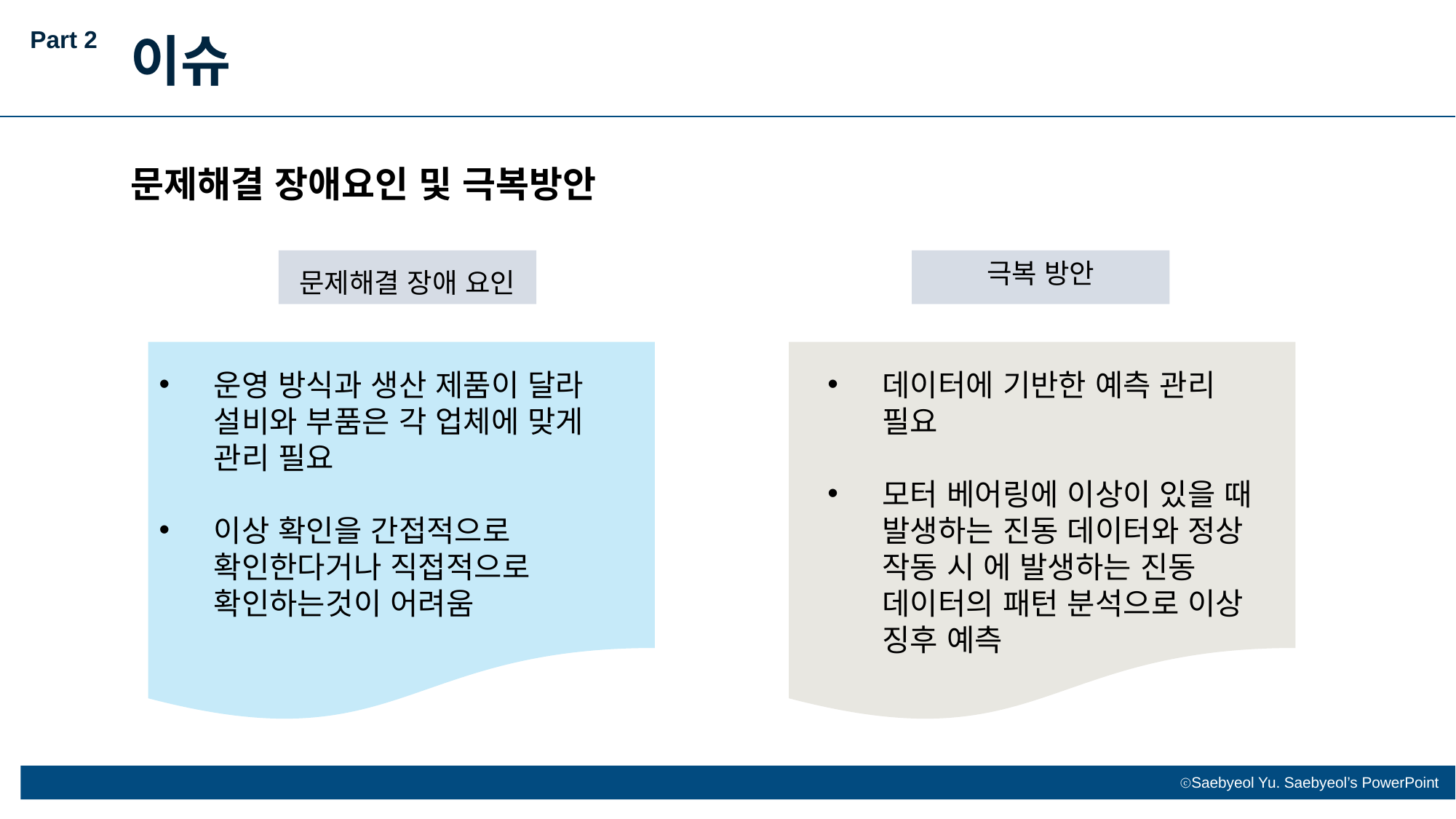

Part 2
이슈
문제해결 장애요인 및 극복방안

극복 방안

문제해결 장애 요인

운영 방식과 생산 제품이 달라 설비와 부품은 각 업체에 맞게 관리 필요

이상 확인을 간접적으로 확인한다거나 직접적으로 확인하는것이 어려움
데이터에 기반한 예측 관리 필요

모터 베어링에 이상이 있을 때 발생하는 진동 데이터와 정상 작동 시 에 발생하는 진동 데이터의 패턴 분석으로 이상 징후 예측